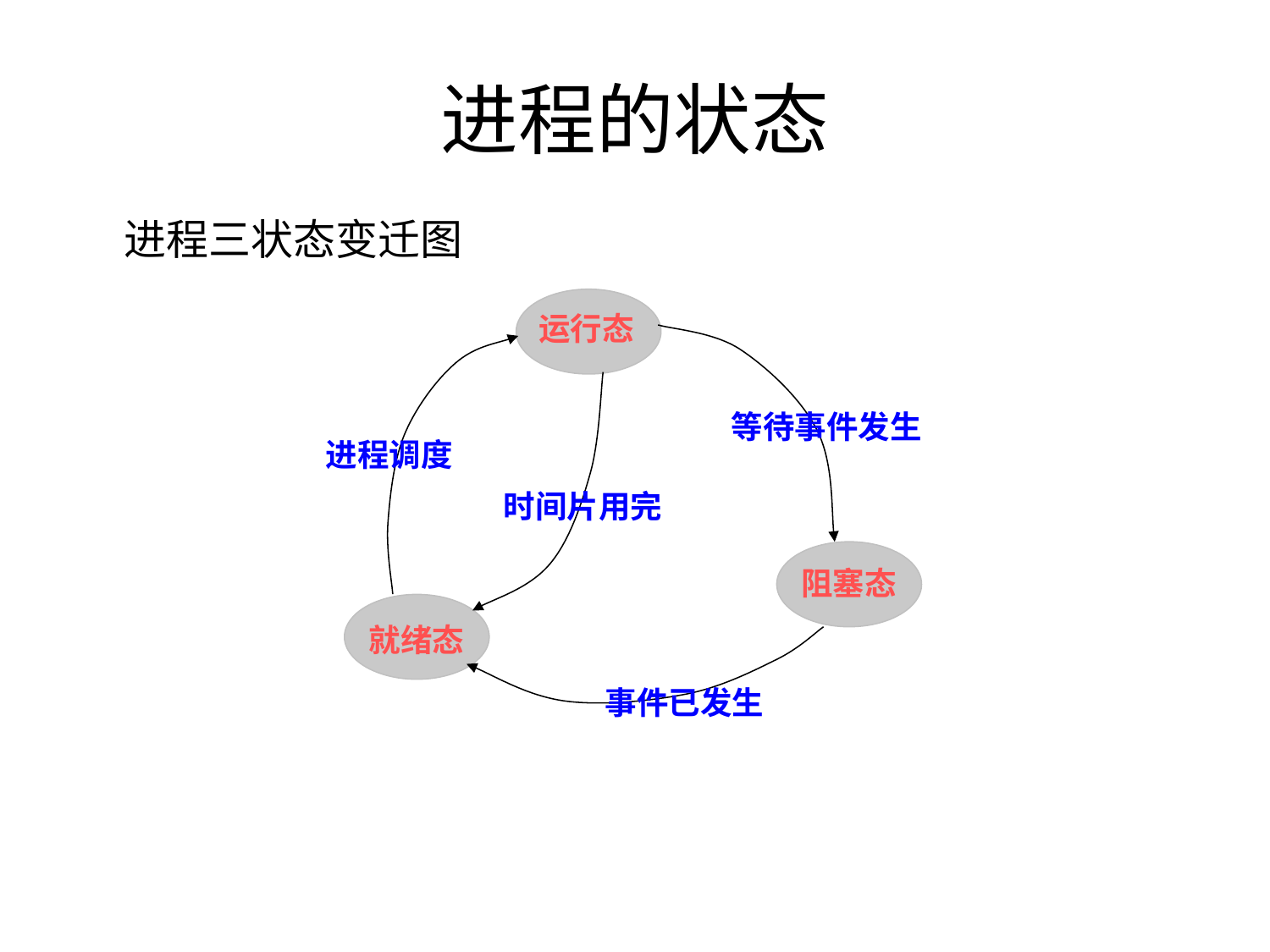

进程的状态
进程三状态变迁图

运行态

等待事件发生
进程调度
时间片用完

阻塞态

就绪态

事件已发生